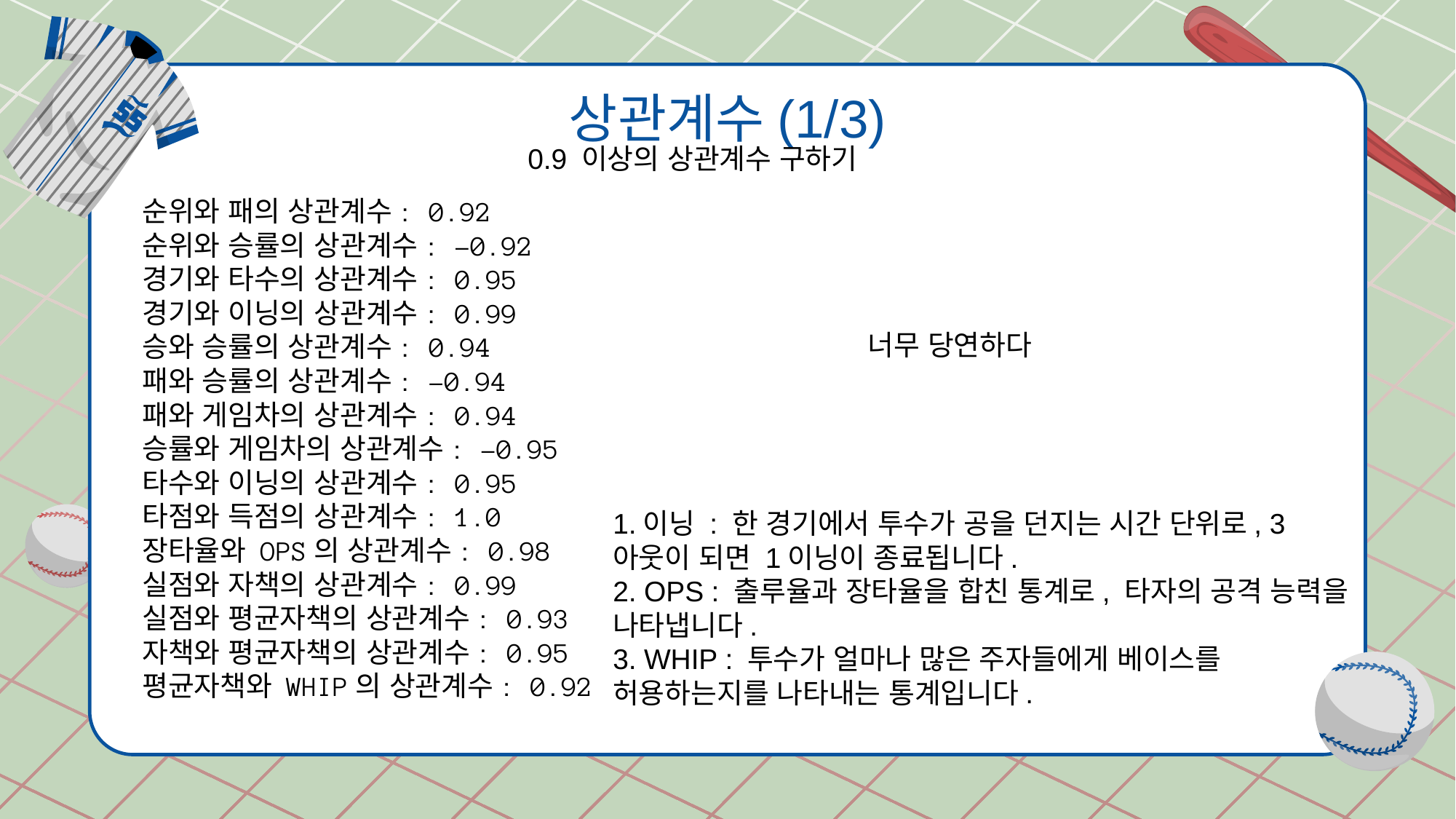

# 상관계수(1/3)
0.9 이상의 상관계수 구하기
순위와 패의 상관계수: 0.92
순위와 승률의 상관계수: -0.92
경기와 타수의 상관계수: 0.95
경기와 이닝의 상관계수: 0.99
승와 승률의 상관계수: 0.94
패와 승률의 상관계수: -0.94
패와 게임차의 상관계수: 0.94
승률와 게임차의 상관계수: -0.95
타수와 이닝의 상관계수: 0.95
타점와 득점의 상관계수: 1.0
장타율와 OPS의 상관계수: 0.98
실점와 자책의 상관계수: 0.99
실점와 평균자책의 상관계수: 0.93
자책와 평균자책의 상관계수: 0.95
평균자책와 WHIP의 상관계수: 0.92
너무 당연하다
1.이닝 : 한 경기에서 투수가 공을 던지는 시간 단위로, 3아웃이 되면 1이닝이 종료됩니다.
2. OPS : 출루율과 장타율을 합친 통계로, 타자의 공격 능력을 나타냅니다.
3. WHIP : 투수가 얼마나 많은 주자들에게 베이스를 허용하는지를 나타내는 통계입니다.